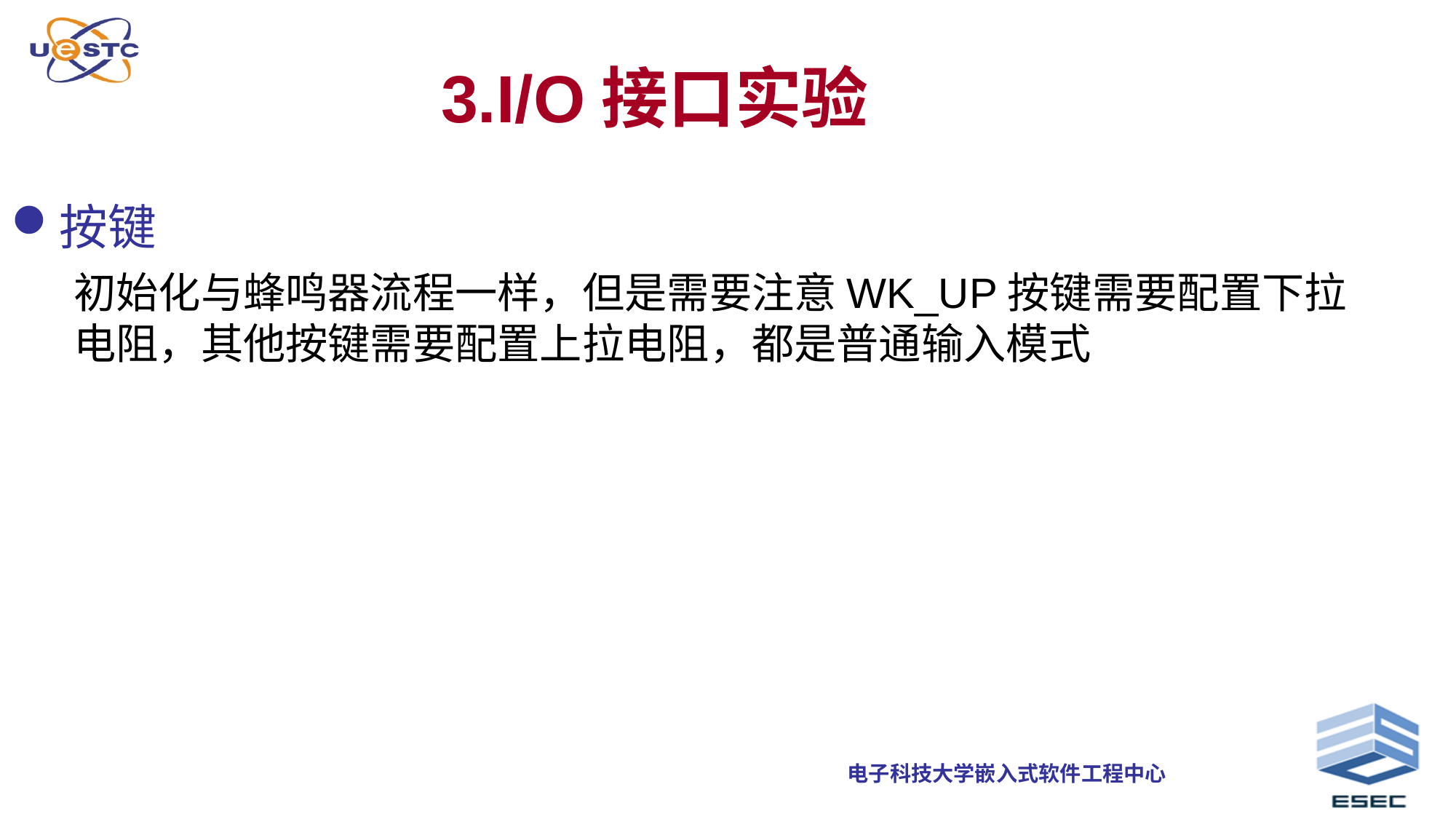

3.I/O接口实验
按键

初始化与蜂鸣器流程一样，但是需要注意WK_UP按键需要配置下拉电阻，其他按键需要配置上拉电阻，都是普通输入模式